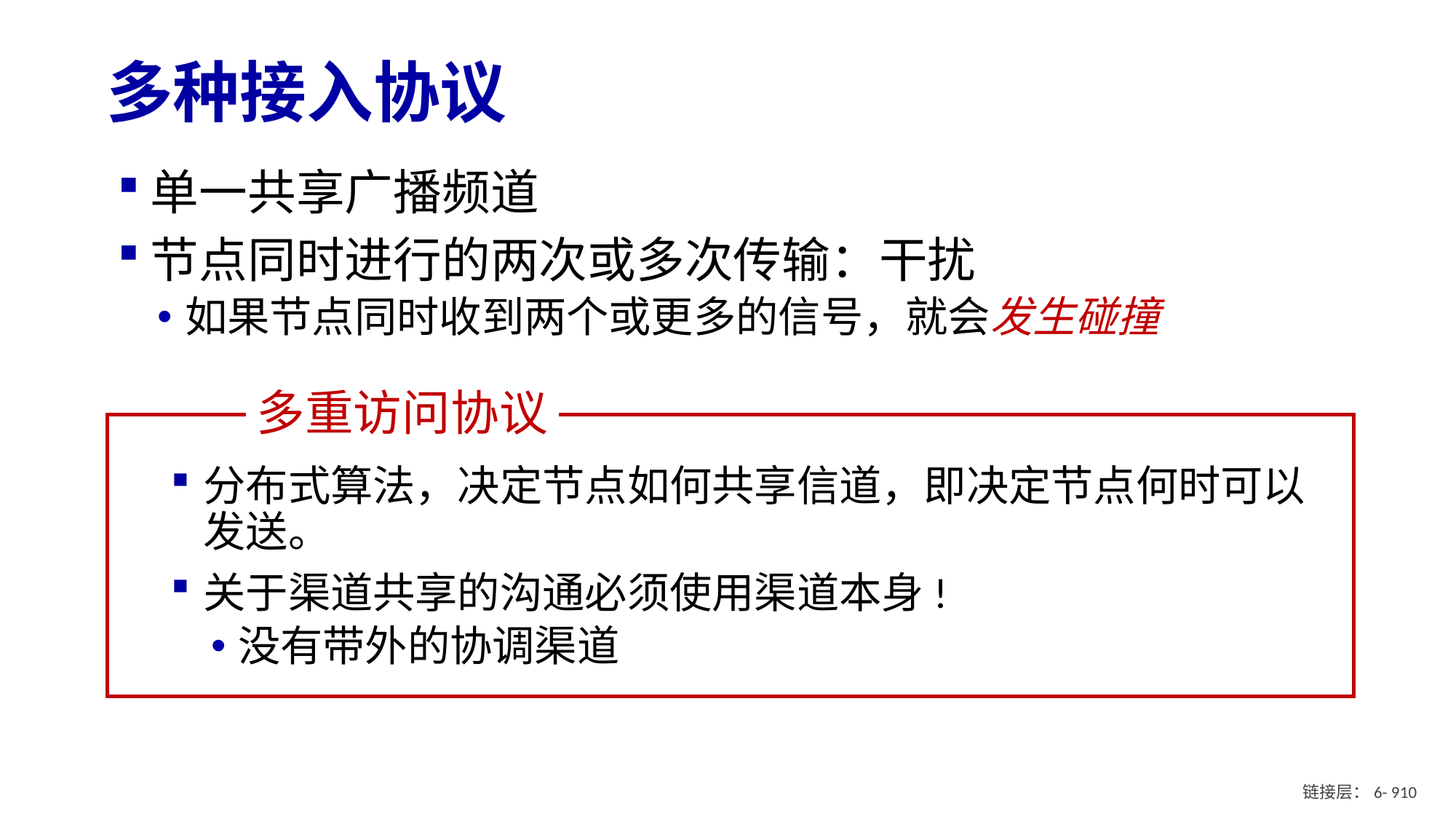

# 多种接入协议
单一共享广播频道
节点同时进行的两次或多次传输：干扰
如果节点同时收到两个或更多的信号，就会发生碰撞
多重访问协议

分布式算法，决定节点如何共享信道，即决定节点何时可以发送。
关于渠道共享的沟通必须使用渠道本身!
没有带外的协调渠道
链接层：6- 910